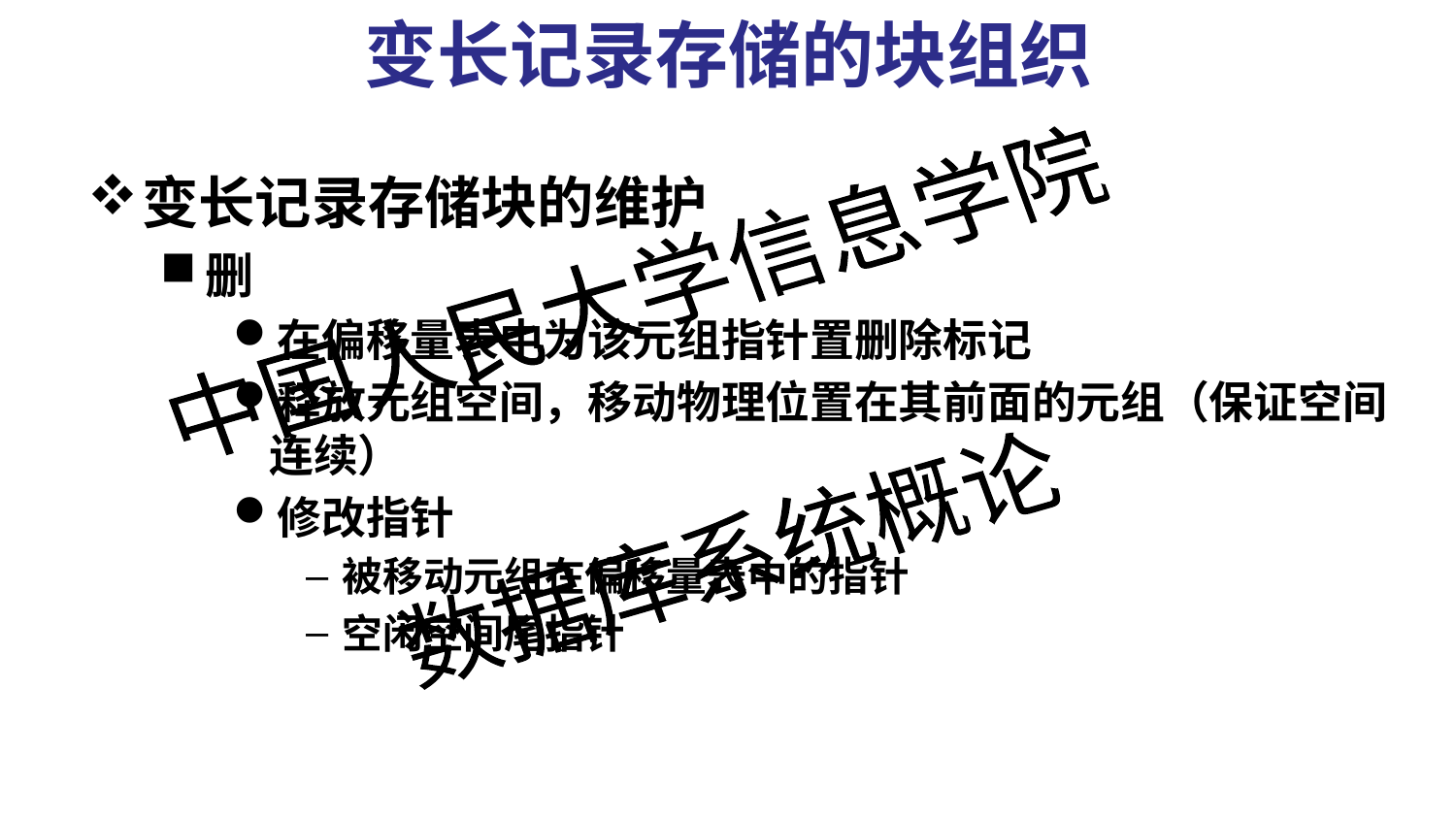

# 变长记录存储的块组织
43
变长记录存储块的维护
删
在偏移量表中为该元组指针置删除标记
释放元组空间，移动物理位置在其前面的元组（保证空间连续）
修改指针
被移动元组在偏移量表中的指针
空闲空间尾指针